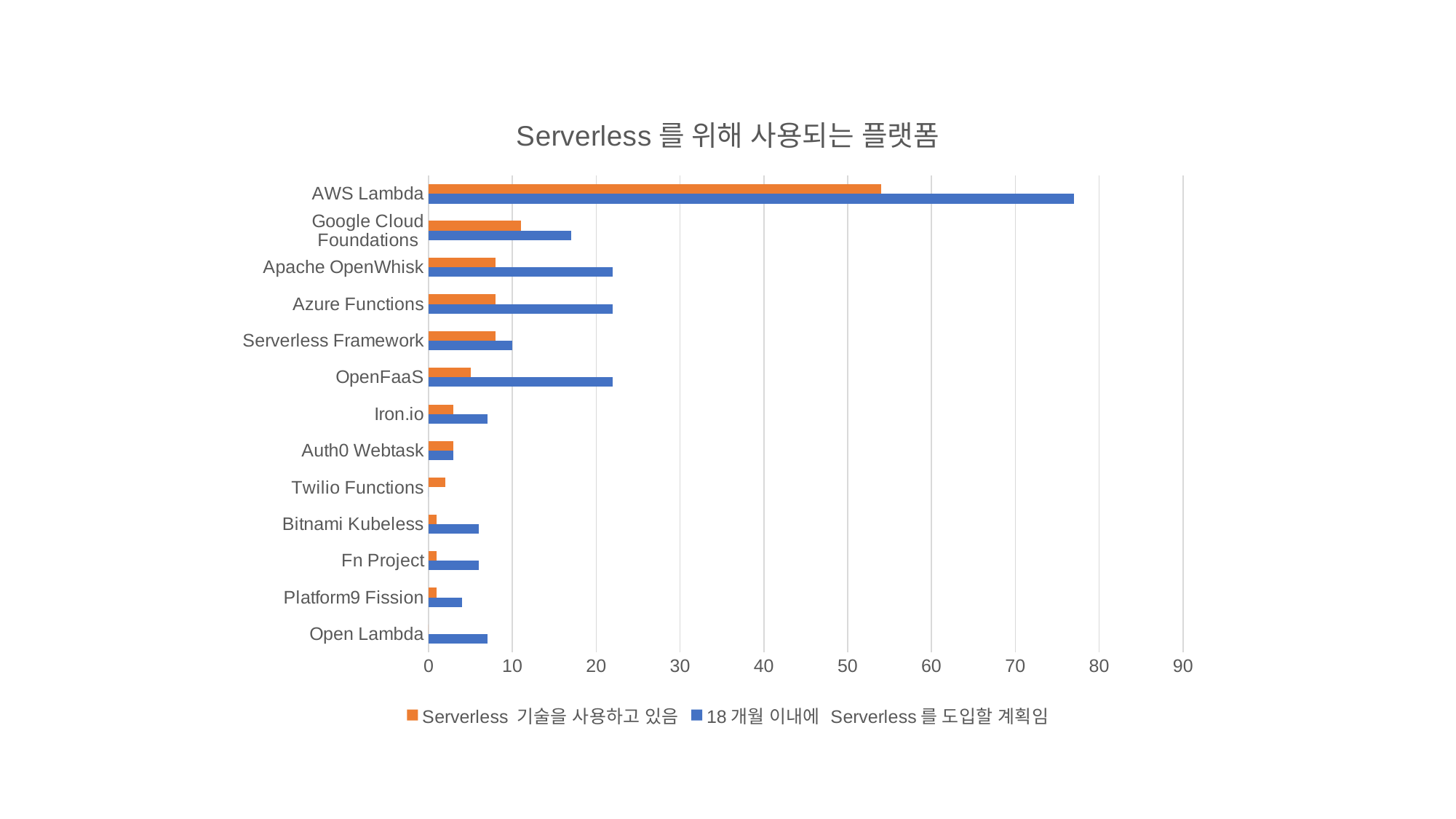

### Chart: Serverless를 위해 사용되는 플랫폼

| Category | 18개월 이내에 Serverless를 도입할 계획임 | Serverless 기술을 사용하고 있음 |
|---|---|---|
| Open Lambda | 7.0 | 0.0 |
| Platform9 Fission | 4.0 | 1.0 |
| Fn Project | 6.0 | 1.0 |
| Bitnami Kubeless | 6.0 | 1.0 |
| Twilio Functions | 0.0 | 2.0 |
| Auth0 Webtask | 3.0 | 3.0 |
| Iron.io | 7.0 | 3.0 |
| OpenFaaS | 22.0 | 5.0 |
| Serverless Framework | 10.0 | 8.0 |
| Azure Functions | 22.0 | 8.0 |
| Apache OpenWhisk | 22.0 | 8.0 |
| Google Cloud Foundations | 17.0 | 11.0 |
| AWS Lambda | 77.0 | 54.0 |